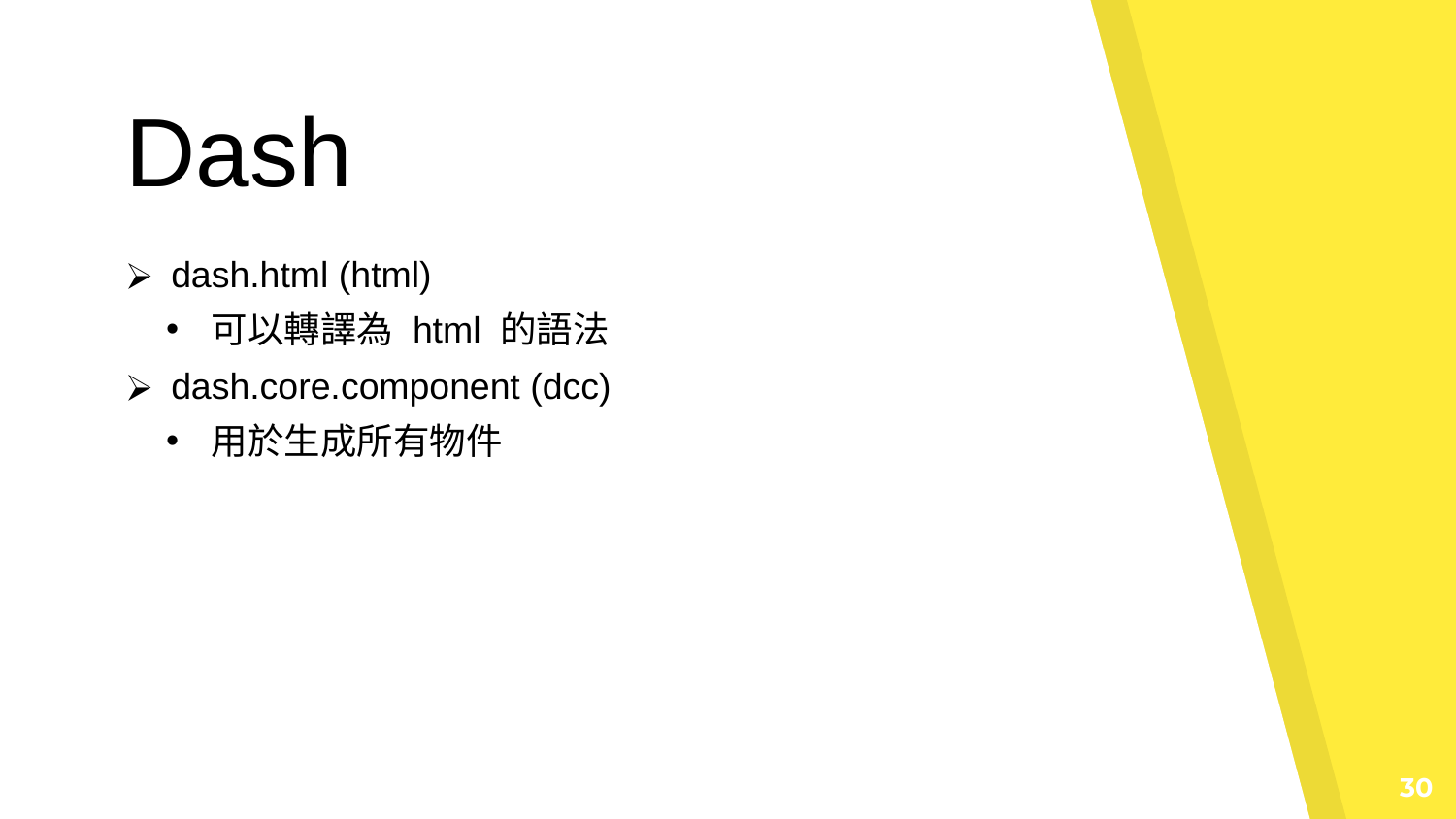

Dash
dash.html (html)
可以轉譯為 html 的語法
dash.core.component (dcc)
用於生成所有物件
30